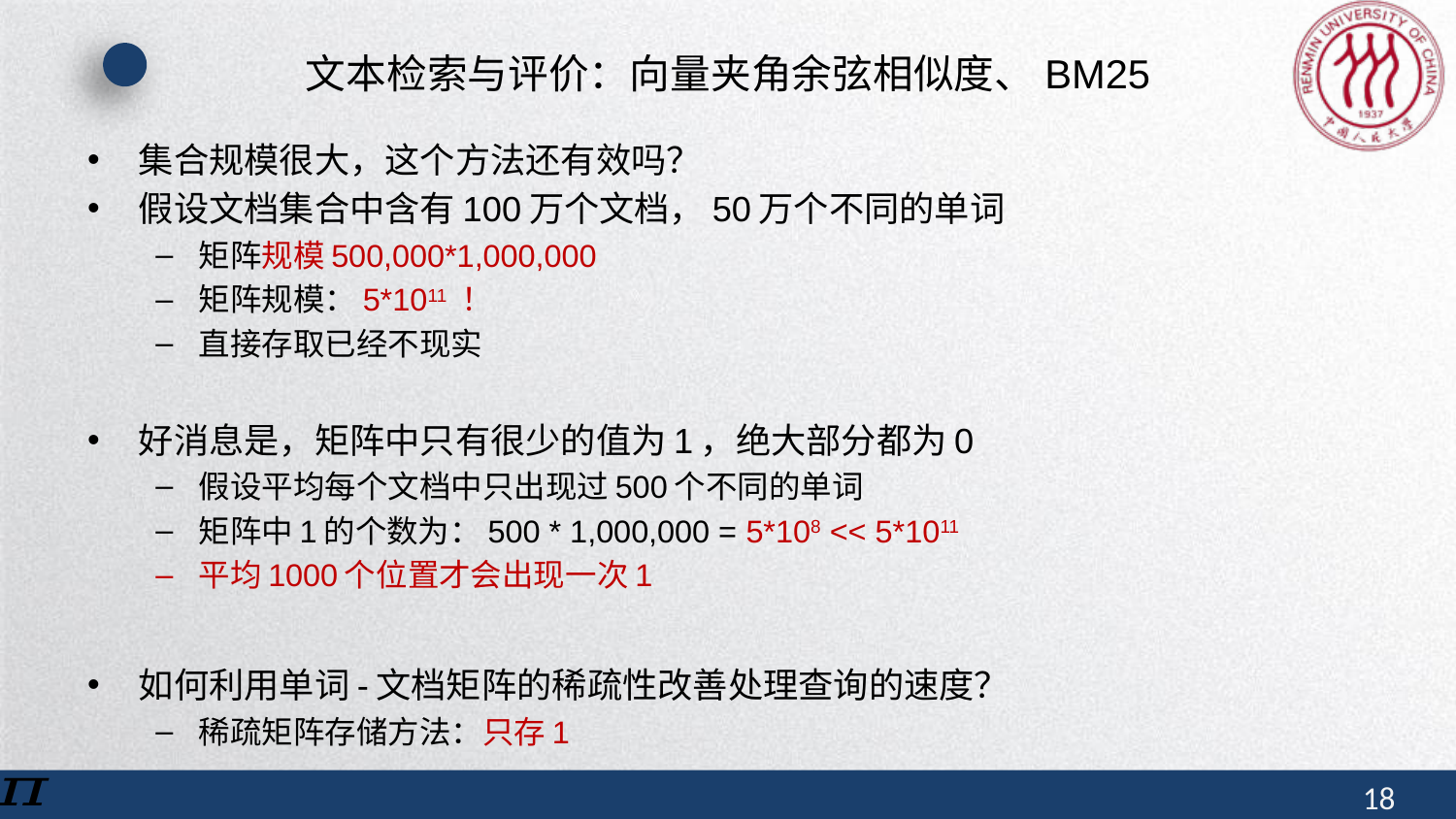

# 文本检索与评价：向量夹角余弦相似度、BM25
集合规模很大，这个方法还有效吗？
假设文档集合中含有100万个文档，50万个不同的单词
矩阵规模500,000*1,000,000
矩阵规模：5*1011 ！
直接存取已经不现实

好消息是，矩阵中只有很少的值为1，绝大部分都为0
假设平均每个文档中只出现过500个不同的单词
矩阵中1的个数为：500 * 1,000,000 = 5*108 << 5*1011
平均1000个位置才会出现一次1

如何利用单词-文档矩阵的稀疏性改善处理查询的速度？
稀疏矩阵存储方法：只存1